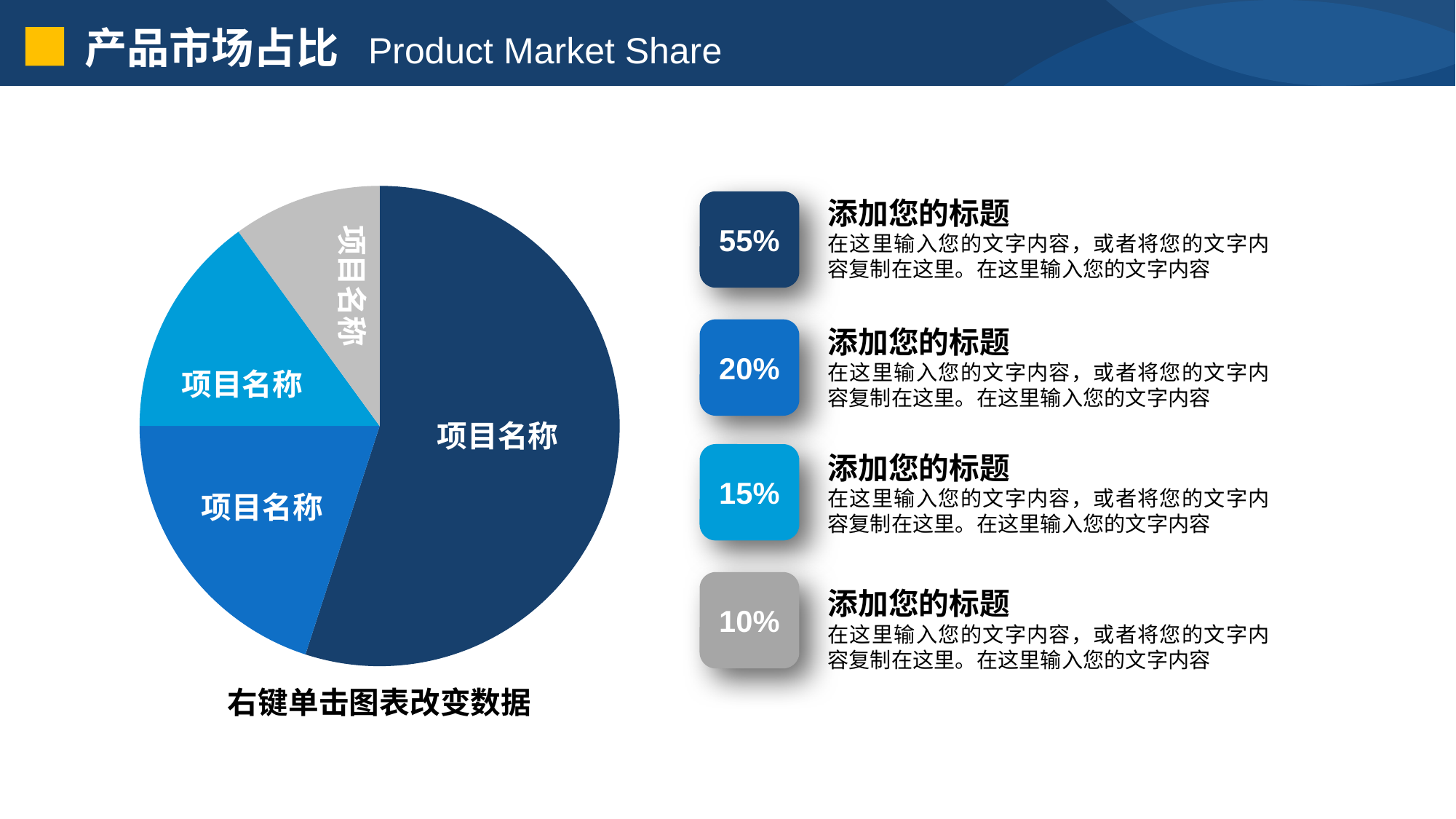

产品市场占比  Product Market Share

### Chart

| Category | Sales |
|---|---|
| 1st Qtr | 55.0 |
| 2nd Qtr | 20.0 |
| 3rd Qtr | 15.0 |
| 4th Qtr | 10.0 |
项目名称
添加您的标题
55%
在这里输入您的文字内容，或者将您的文字内容复制在这里。在这里输入您的文字内容
添加您的标题
20%
在这里输入您的文字内容，或者将您的文字内容复制在这里。在这里输入您的文字内容
项目名称
项目名称
添加您的标题
15%
在这里输入您的文字内容，或者将您的文字内容复制在这里。在这里输入您的文字内容
项目名称
10%
添加您的标题
在这里输入您的文字内容，或者将您的文字内容复制在这里。在这里输入您的文字内容
右键单击图表改变数据